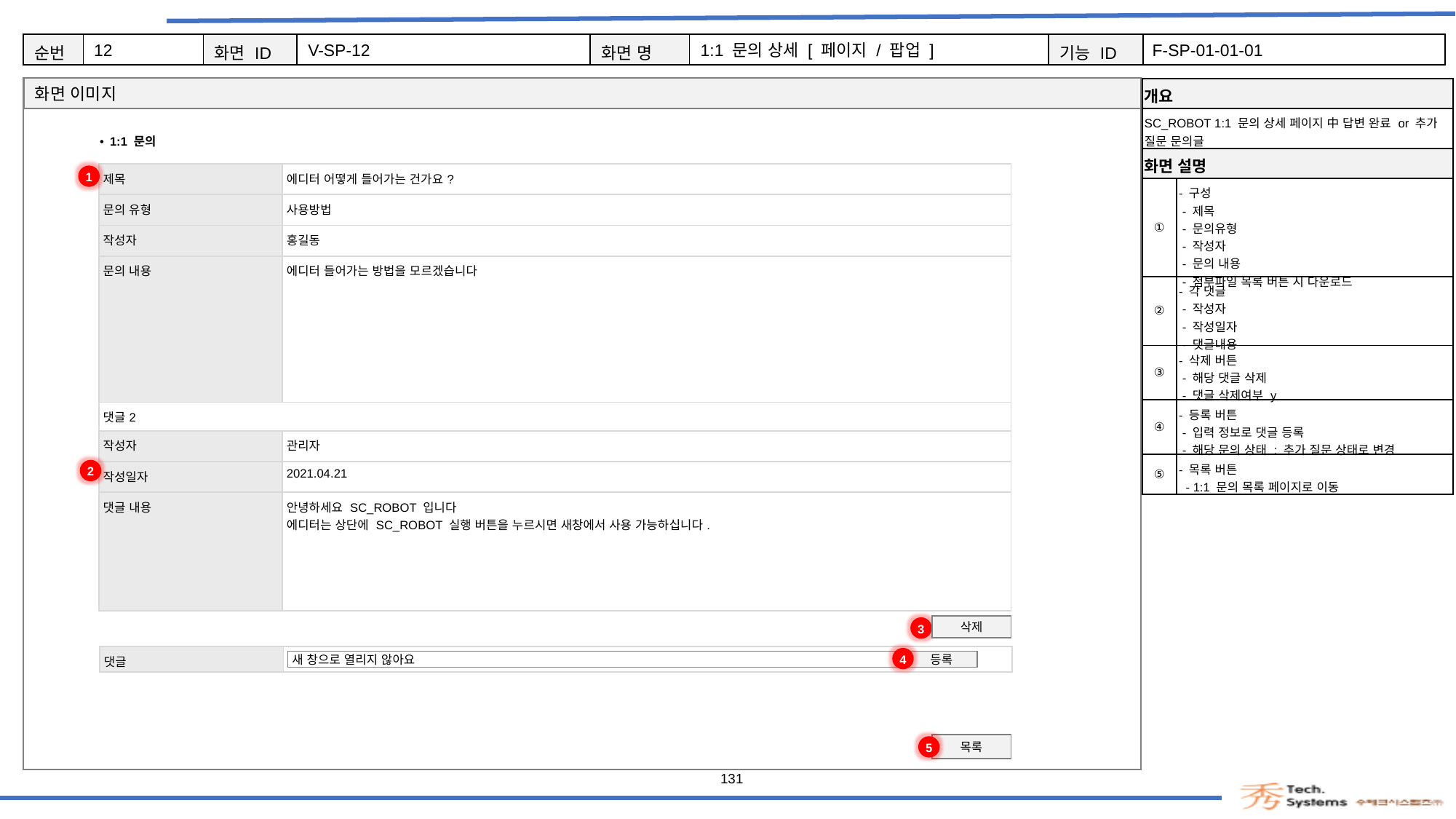

12
V-SP-12
1:1 문의 상세 [ 페이지 / 팝업 ]
F-SP-01-01-01
| 개요 |  |
| --- | --- |
| SC\_ROBOT 1:1 문의 상세 페이지 中 답변 완료 or 추가 질문 문의글 |  |
| 화면 설명 | Description |
| ① | - 구성 - 제목 - 문의유형 - 작성자 - 문의 내용 - 첨부파일 목록 버튼 시 다운로드 |
| ② | - 각 댓글 - 작성자 - 작성일자 - 댓글내용 |
| ③ | - 삭제 버튼 - 해당 댓글 삭제 - 댓글 삭제여부 y |
| ④ | - 등록 버튼 - 입력 정보로 댓글 등록 - 해당 문의 상태 : 추가 질문 상태로 변경 |
| ⑤ | - 목록 버튼 - 1:1 문의 목록 페이지로 이동 |
1:1 문의
| 제목 | 에디터 어떻게 들어가는 건가요? |
| --- | --- |
| 문의 유형 | 사용방법 |
| 작성자 | 홍길동 |
| 문의 내용 | 에디터 들어가는 방법을 모르겠습니다 |
| 댓글2 |  |
| 작성자 | 관리자 |
| 작성일자 | 2021.04.21 |
| 댓글 내용 | 안녕하세요 SC\_ROBOT 입니다 에디터는 상단에 SC\_ROBOT 실행 버튼을 누르시면 새창에서 사용 가능하십니다. |
1

2

삭제
3

| 댓글 | 감사합니다 |
| --- | --- |
4

새 창으로 열리지 않아요
등록
목록
5